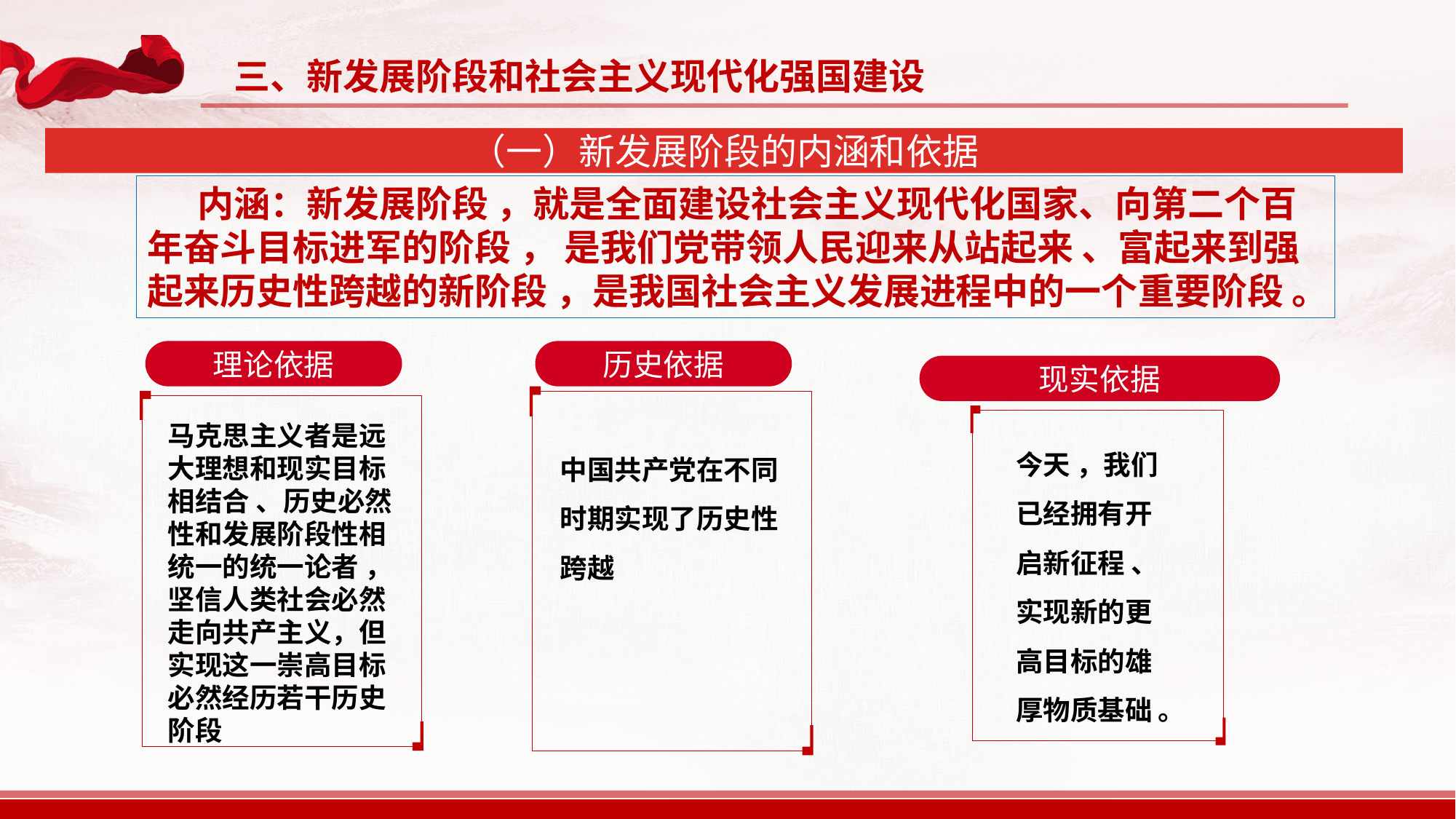

三、新发展阶段和社会主义现代化强国建设
（一）新发展阶段的内涵和依据
     内涵：新发展阶段 ，就是全面建设社会主义现代化国家、向第二个百年奋斗目标进军的阶段 ， 是我们党带领人民迎来从站起来 、富起来到强起来历史性跨越的新阶段 ，是我国社会主义发展进程中的一个重要阶段 。

理论依据
历史依据
现实依据

马克思主义者是远大理想和现实目标相结合 、历史必然性和发展阶段性相统一的统一论者 ， 坚信人类社会必然走向共产主义，但实现这一崇高目标必然经历若干历史阶段
今天 ，我们已经拥有开启新征程 、 实现新的更高目标的雄厚物质基础 。
中国共产党在不同时期实现了历史性跨越